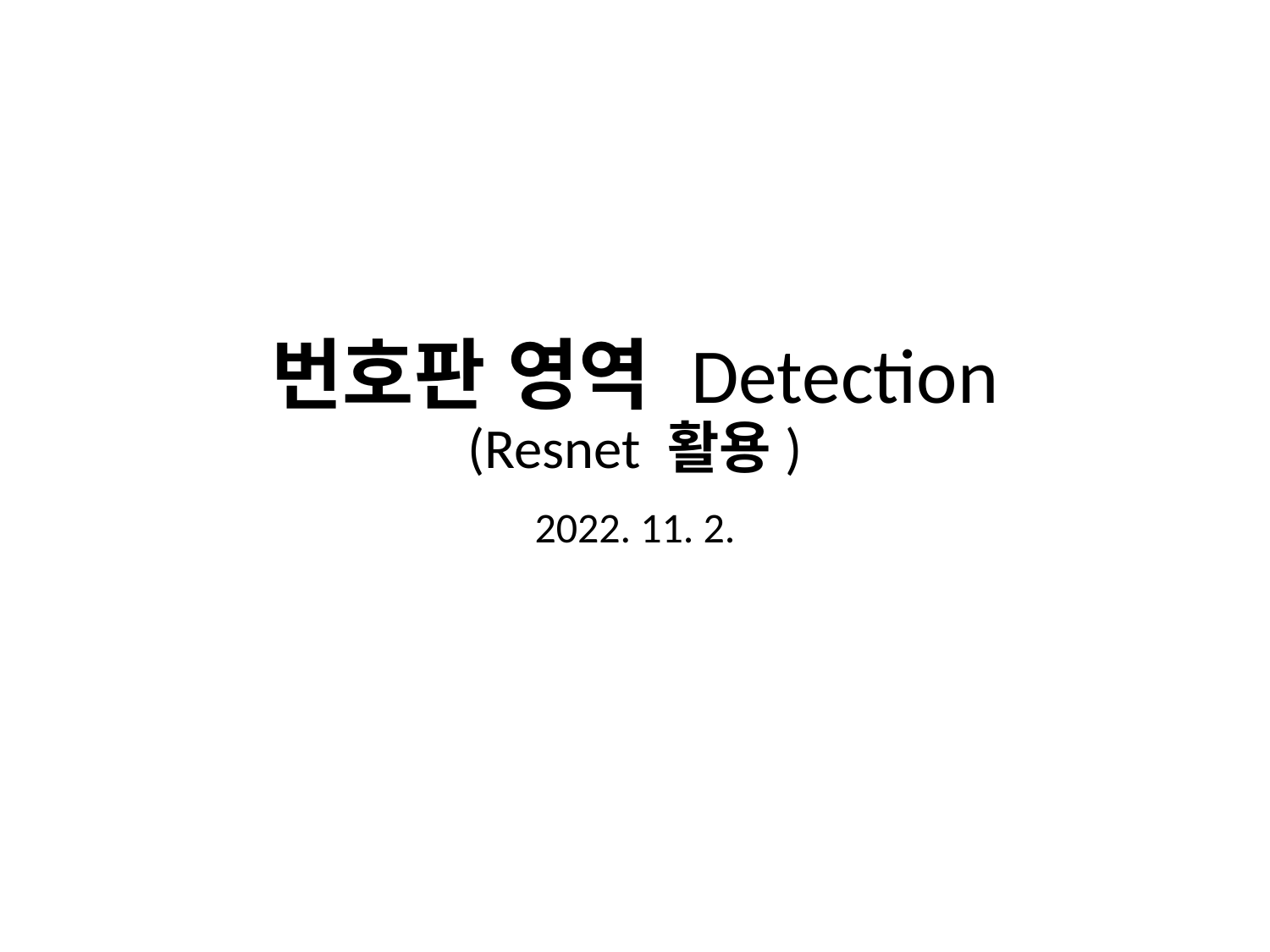

# 번호판 영역 Detection (Resnet 활용)
2022. 11. 2.